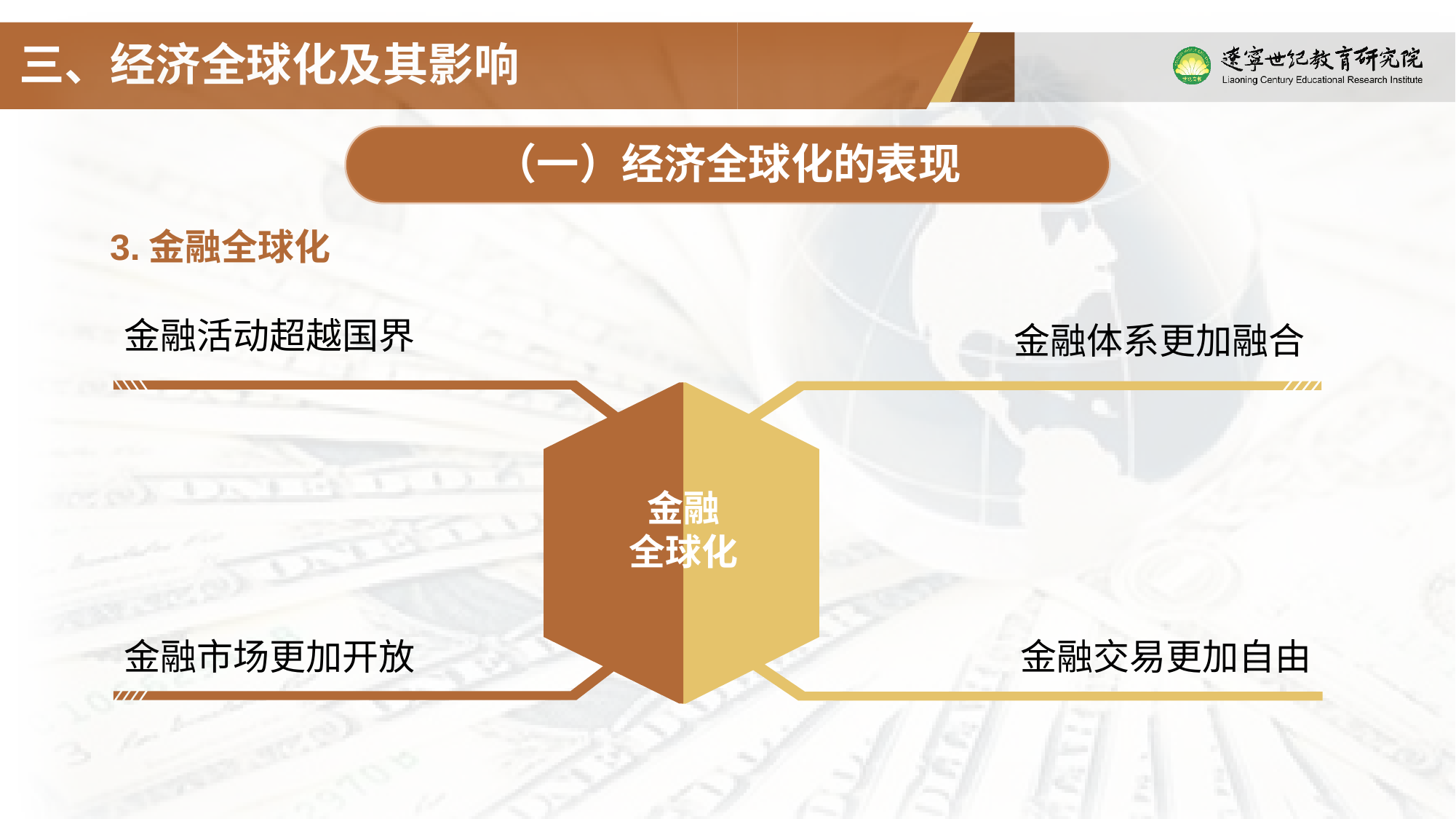

三、经济全球化及其影响
（一）经济全球化的表现
3.金融全球化
金融活动超越国界
金融体系更加融合

金融
全球化
金融市场更加开放
金融交易更加自由